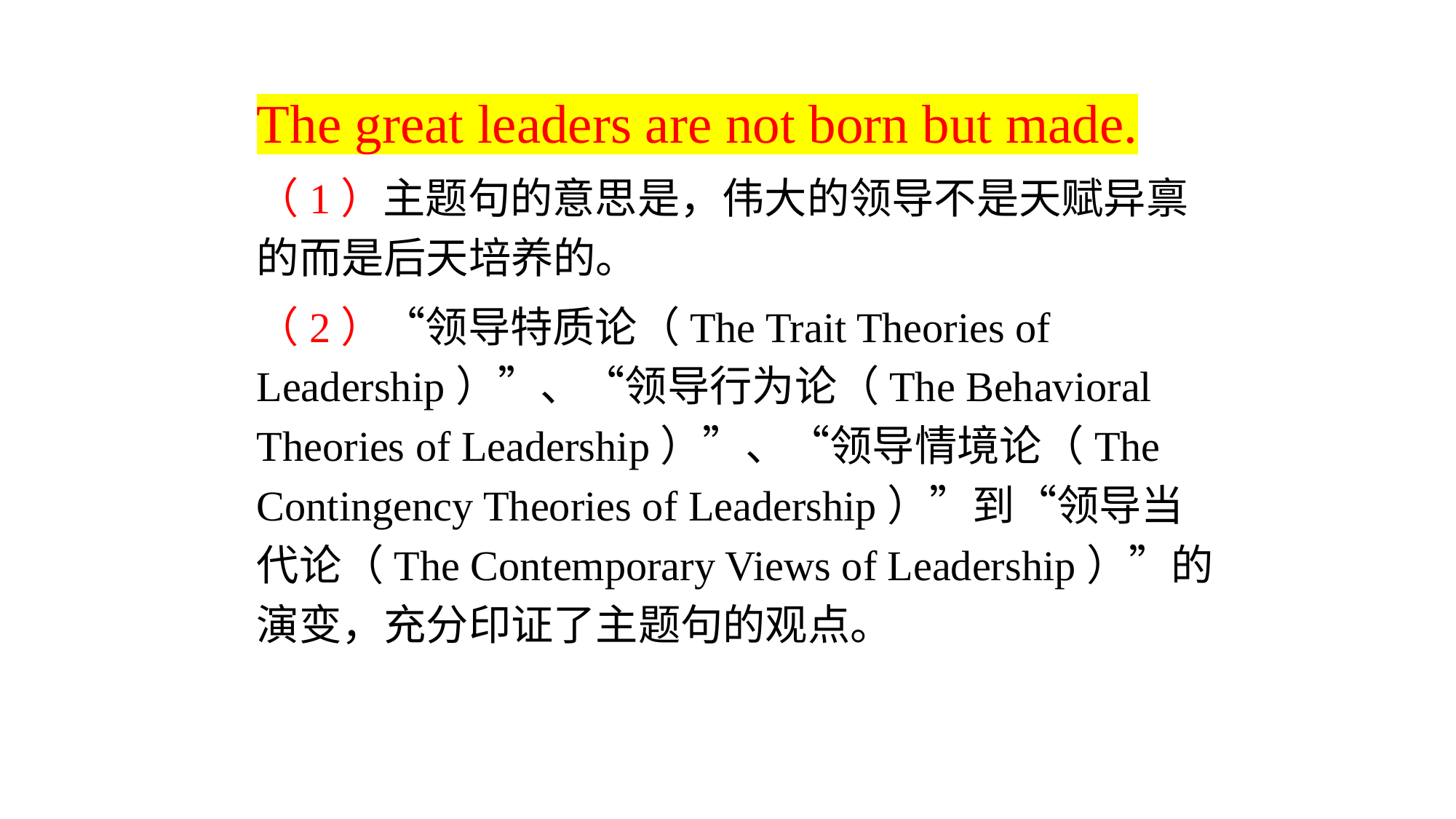

The great leaders are not born but made.
（1）主题句的意思是，伟大的领导不是天赋异禀的而是后天培养的。
（2）“领导特质论（The Trait Theories of Leadership）”、“领导行为论（The Behavioral Theories of Leadership）”、“领导情境论（The Contingency Theories of Leadership）”到“领导当代论（The Contemporary Views of Leadership）”的演变，充分印证了主题句的观点。